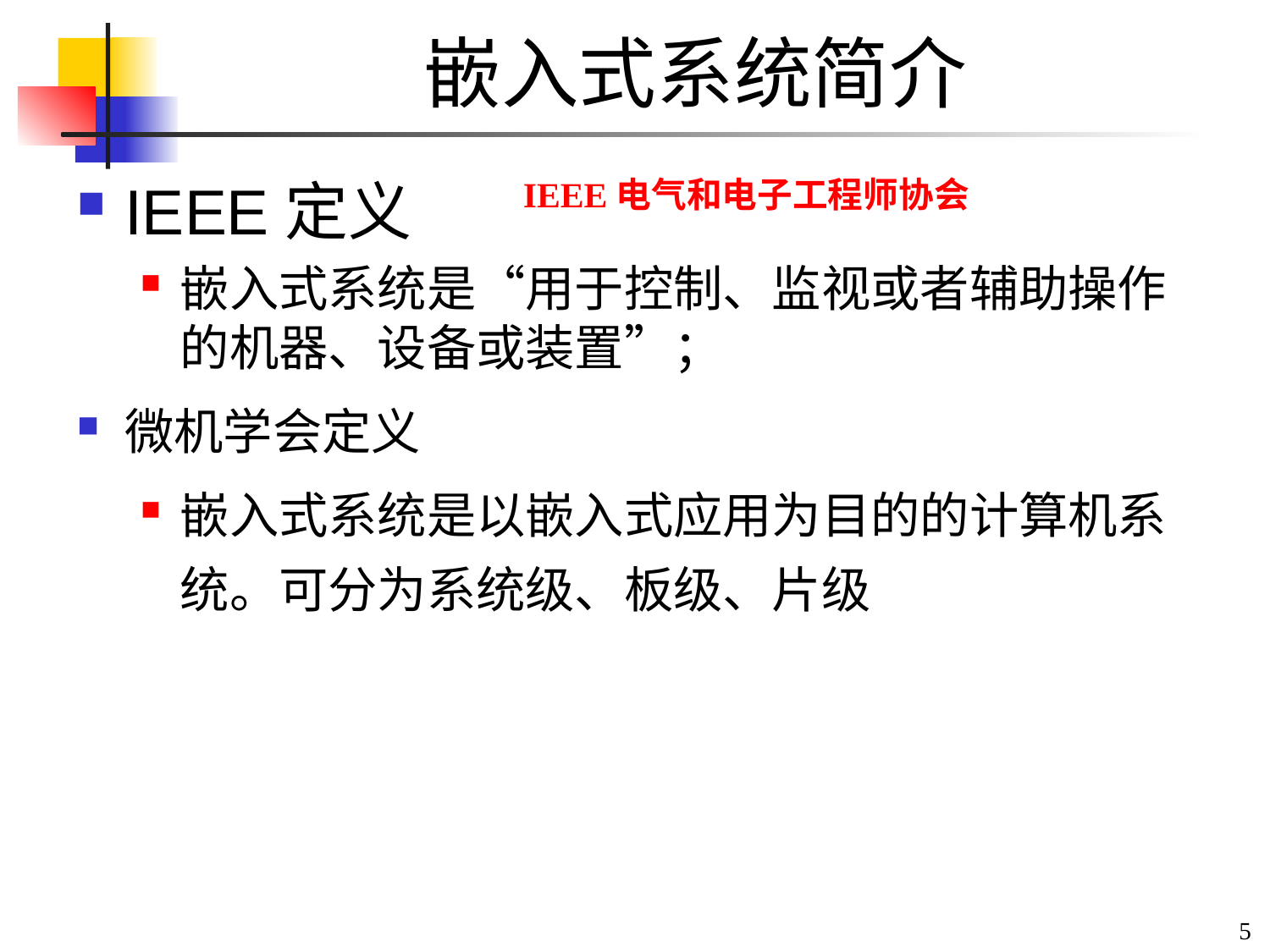

嵌入式系统简介
IEEE定义
嵌入式系统是“用于控制、监视或者辅助操作的机器、设备或装置”；
微机学会定义
嵌入式系统是以嵌入式应用为目的的计算机系统。可分为系统级、板级、片级
 IEEE电气和电子工程师协会